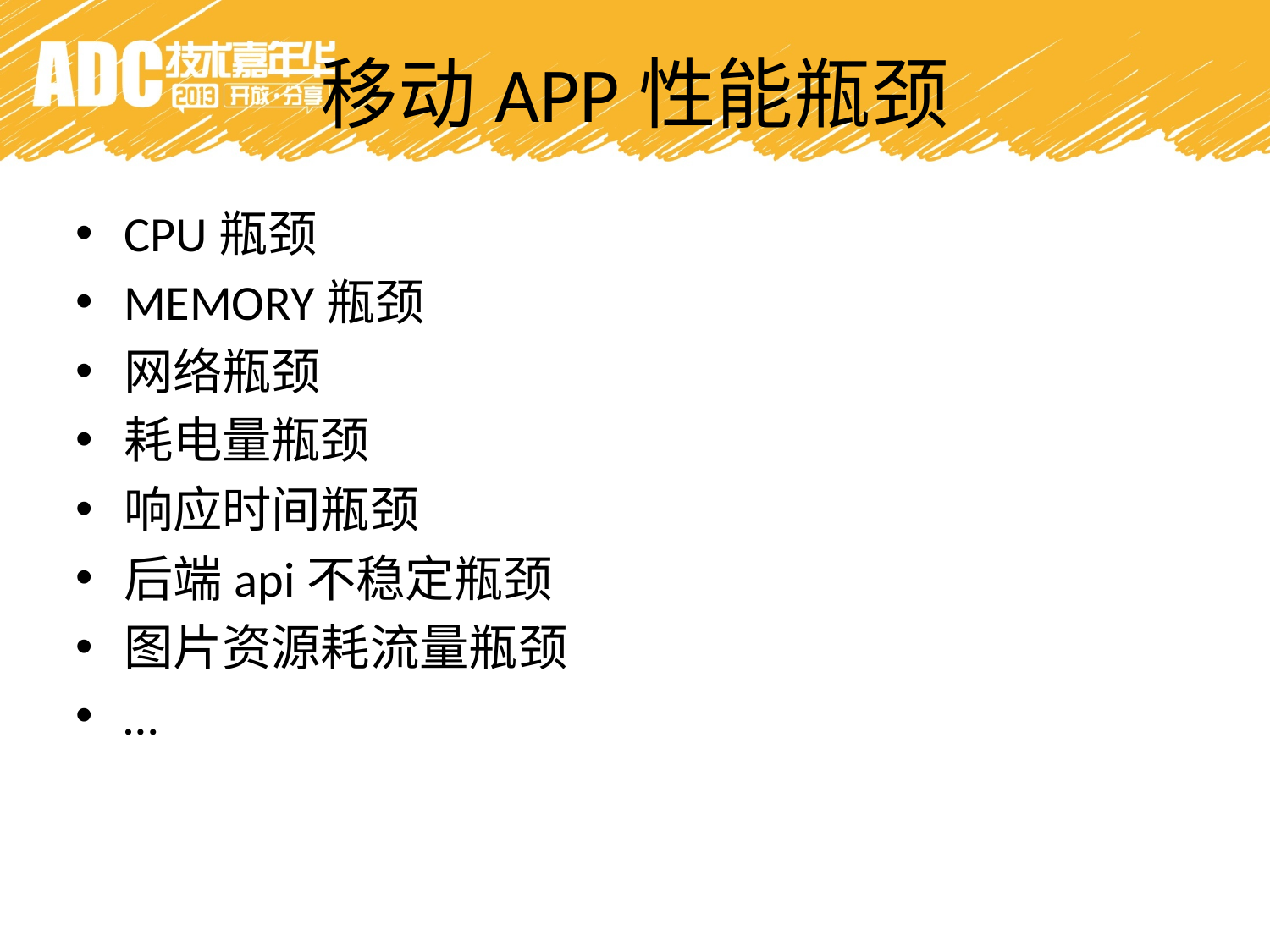

移动APP性能瓶颈
CPU瓶颈
MEMORY瓶颈
网络瓶颈
耗电量瓶颈
响应时间瓶颈
后端api不稳定瓶颈
图片资源耗流量瓶颈
…